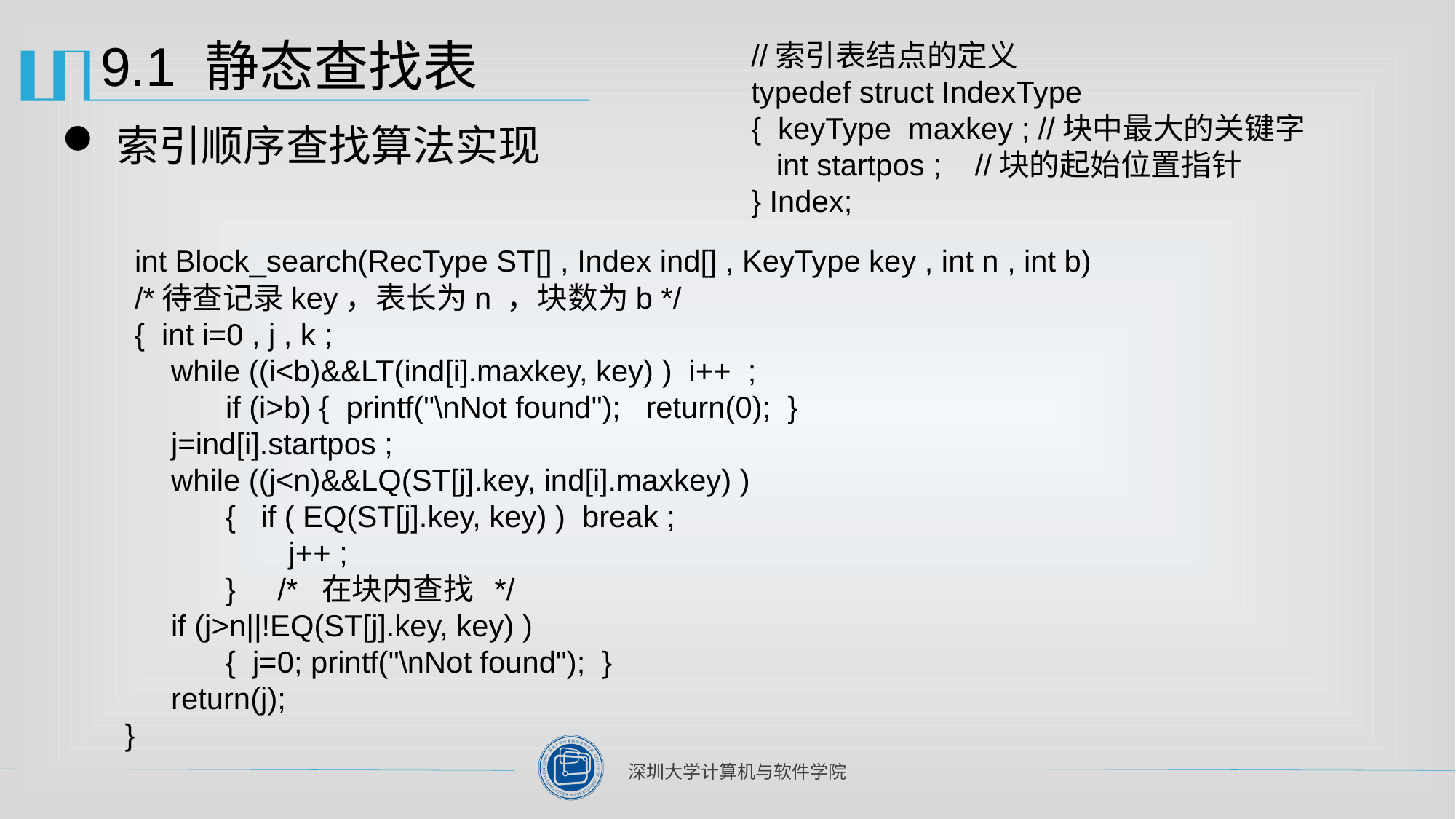

# 9.1 静态查找表
//索引表结点的定义
typedef struct IndexType
{  keyType  maxkey ; //块中最大的关键字
   int startpos ;    //块的起始位置指针
} Index;
索引顺序查找算法实现

int Block_search(RecType ST[] , Index ind[] , KeyType key , int n , int b)
/*待查记录key，表长为n ，块数为b */
{  int i=0 , j , k ;
while ((i<b)&&LT(ind[i].maxkey, key) )  i++  ;
if (i>b) {  printf("\nNot found");   return(0);  }
j=ind[i].startpos ;
while ((j<n)&&LQ(ST[j].key, ind[i].maxkey) )
{   if ( EQ(ST[j].key, key) )  break ;
 j++ ;
}     /*  在块内查找  */
if (j>n||!EQ(ST[j].key, key) )
{  j=0; printf("\nNot found");  }
return(j);
 }

32